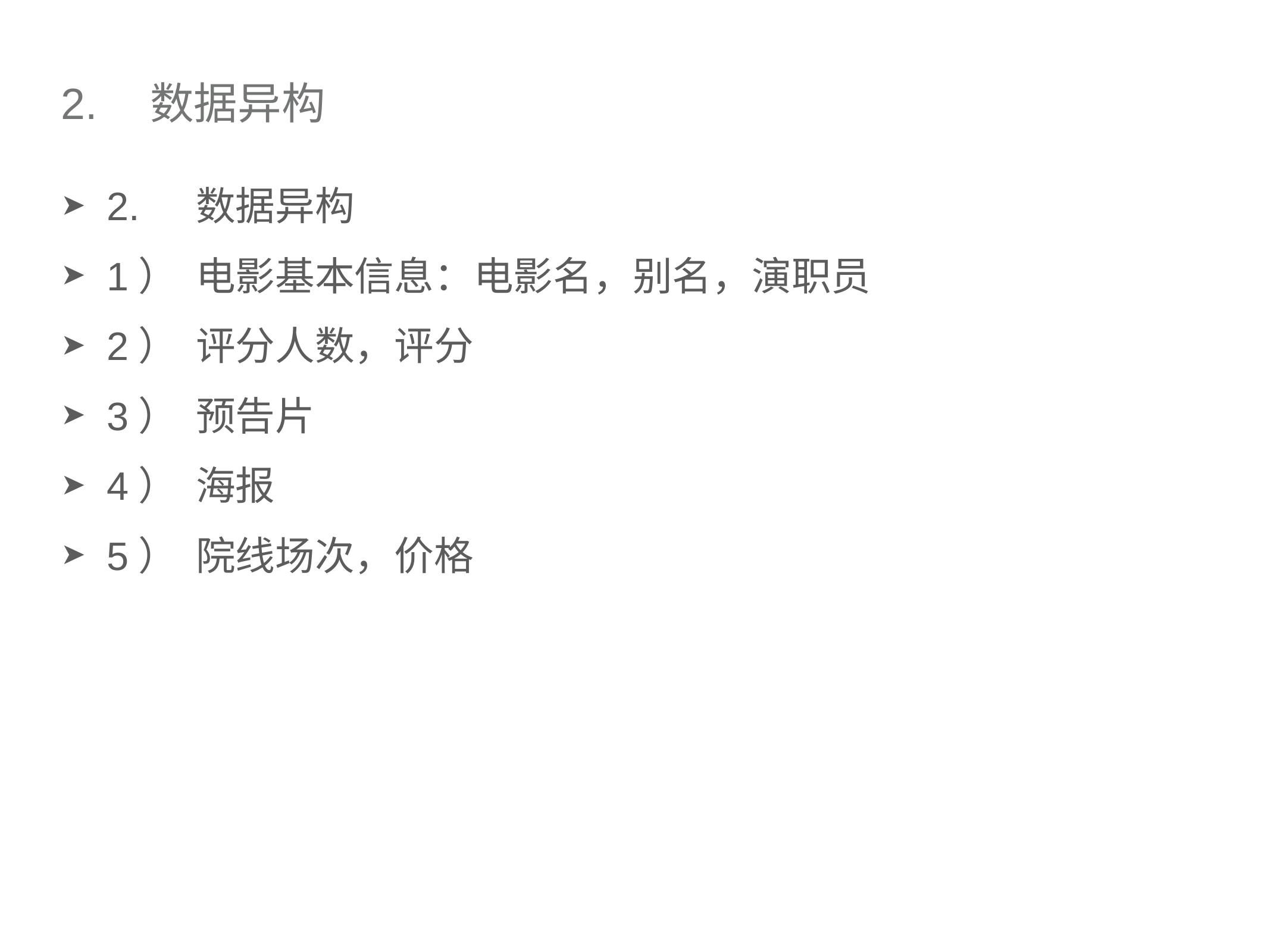

# 2.	数据异构

2.	数据异构
1）	电影基本信息：电影名，别名，演职员
2）	评分人数，评分
3）	预告片
4）	海报
5）	院线场次，价格